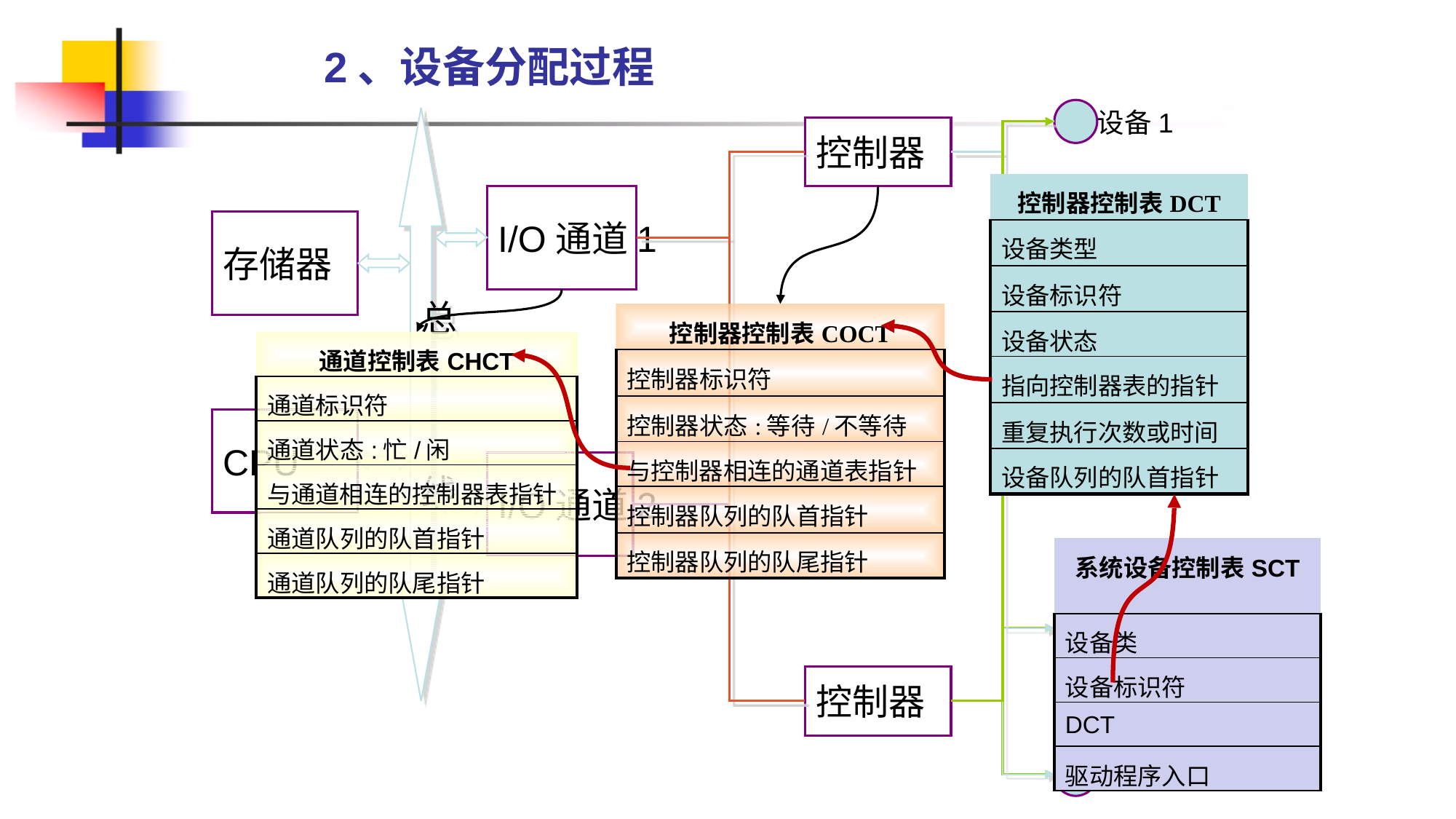

2、设备分配过程

设备1
总

线
控制器
| 控制器控制表DCT |
| --- |
| 设备类型 |
| 设备标识符 |
| 设备状态 |
| 指向控制器表的指针 |
| 重复执行次数或时间 |
| 设备队列的队首指针 |
I/O通道1
存储器

设备2

| 控制器控制表COCT |
| --- |
| 控制器标识符 |
| 控制器状态:等待/不等待 |
| 与控制器相连的通道表指针 |
| 控制器队列的队首指针 |
| 控制器队列的队尾指针 |
| 通道控制表CHCT |
| --- |
| 通道标识符 |
| 通道状态:忙/闲 |
| 与通道相连的控制器表指针 |
| 通道队列的队首指针 |
| 通道队列的队尾指针 |
CPU
I/O通道2

| 系统设备控制表SCT |
| --- |
| 设备类 |
| 设备标识符 |
| DCT |
| 驱动程序入口 |

设备3
控制器

设备4